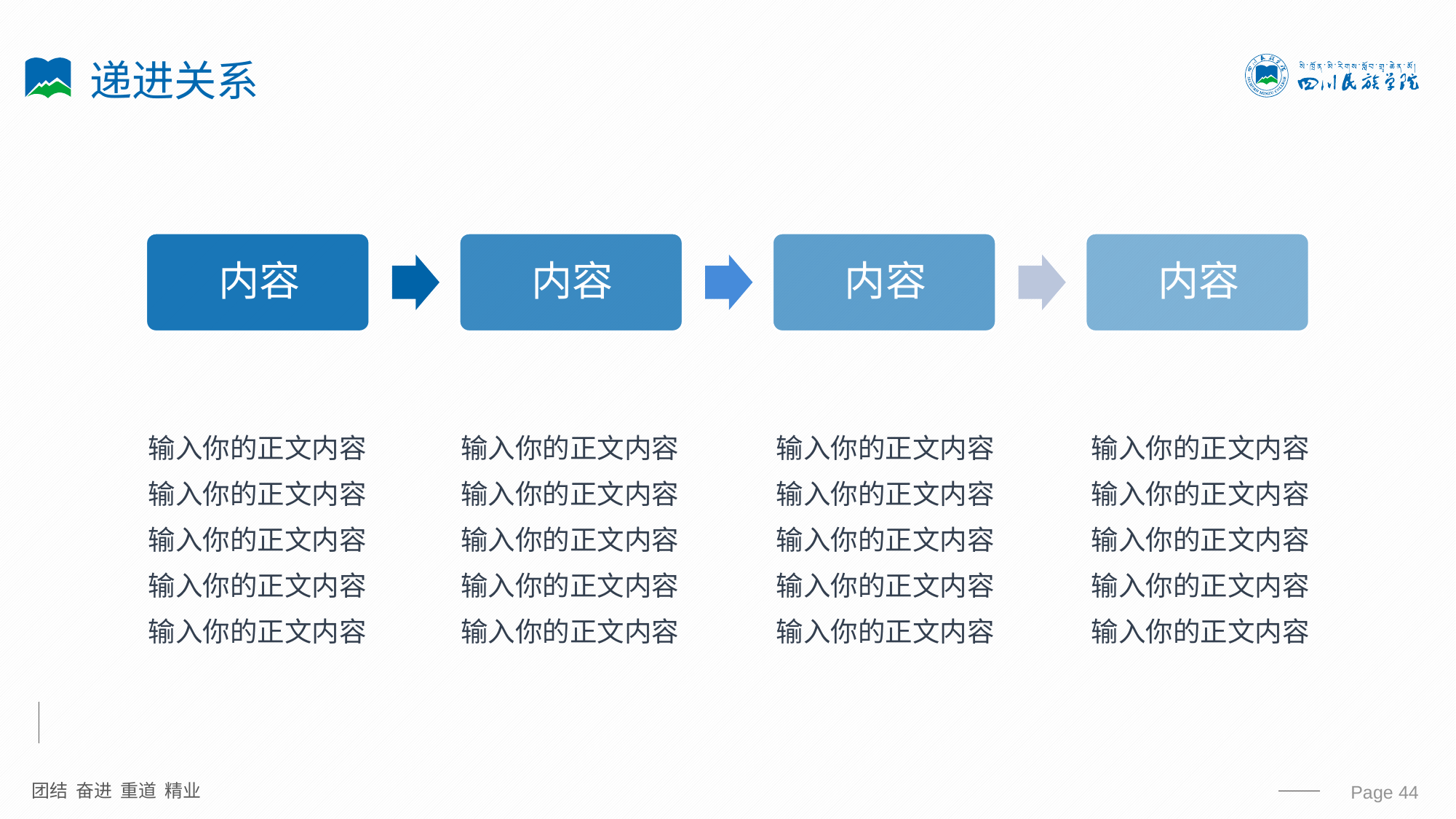

# 递进关系
内容

内容

内容

内容
输入你的正文内容
输入你的正文内容
输入你的正文内容
输入你的正文内容
输入你的正文内容
输入你的正文内容
输入你的正文内容
输入你的正文内容
输入你的正文内容
输入你的正文内容
输入你的正文内容
输入你的正文内容
输入你的正文内容
输入你的正文内容
输入你的正文内容
输入你的正文内容
输入你的正文内容
输入你的正文内容
输入你的正文内容
输入你的正文内容
  Page 44